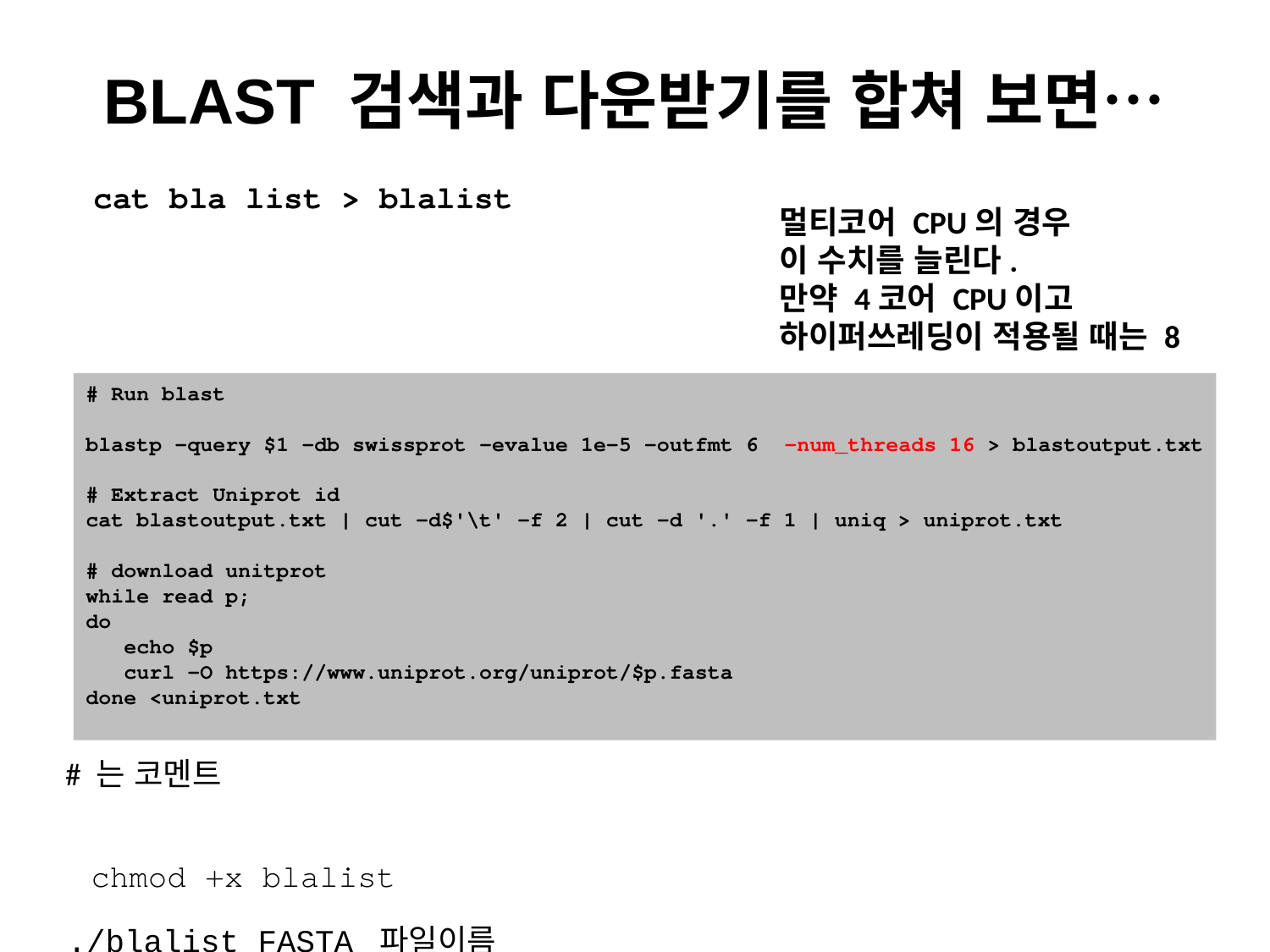

# BLAST 검색과 다운받기를 합쳐 보면…
cat bla list > blalist
멀티코어 CPU의 경우
이 수치를 늘린다.
만약 4코어 CPU이고
하이퍼쓰레딩이 적용될 때는 8

# Run blast

blastp -query $1 -db swissprot -evalue 1e-5 -outfmt 6  -num_threads 16 > blastoutput.txt

# Extract Uniprot id
cat blastoutput.txt | cut -d$'\t' -f 2 | cut -d '.' -f 1 | uniq > uniprot.txt

# download unitprot
while read p;
do
   echo $p
   curl -O https://www.uniprot.org/uniprot/$p.fasta
done <uniprot.txt

# 는 코멘트
chmod +x blalist
./blalist FASTA_파일이름